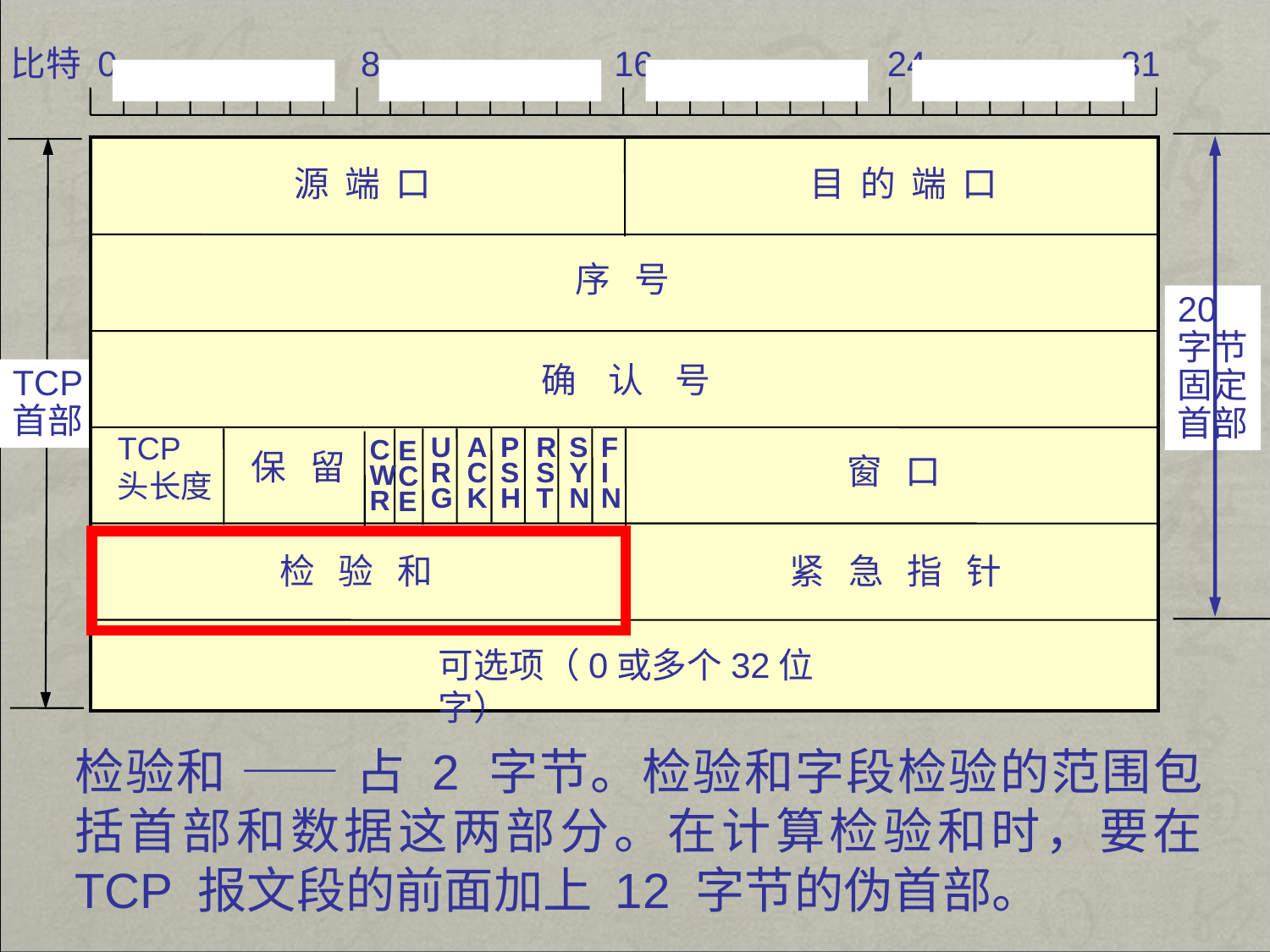

比特 0                         8                        16                        24                    31

源  端  口
目  的  端  口

序   号
20
字节
固定
首部

确    认    号
TCP
首部
TCP头长度

U
R
G
A
C
K
P
S
H
R
S
T
S
Y
N
F
I
N
C
W
R
E
C
E
保   留
窗   口

检   验   和
紧   急   指   针

可选项（0或多个32位字）

检验和 —— 占 2 字节。检验和字段检验的范围包括首部和数据这两部分。在计算检验和时，要在 TCP 报文段的前面加上 12 字节的伪首部。